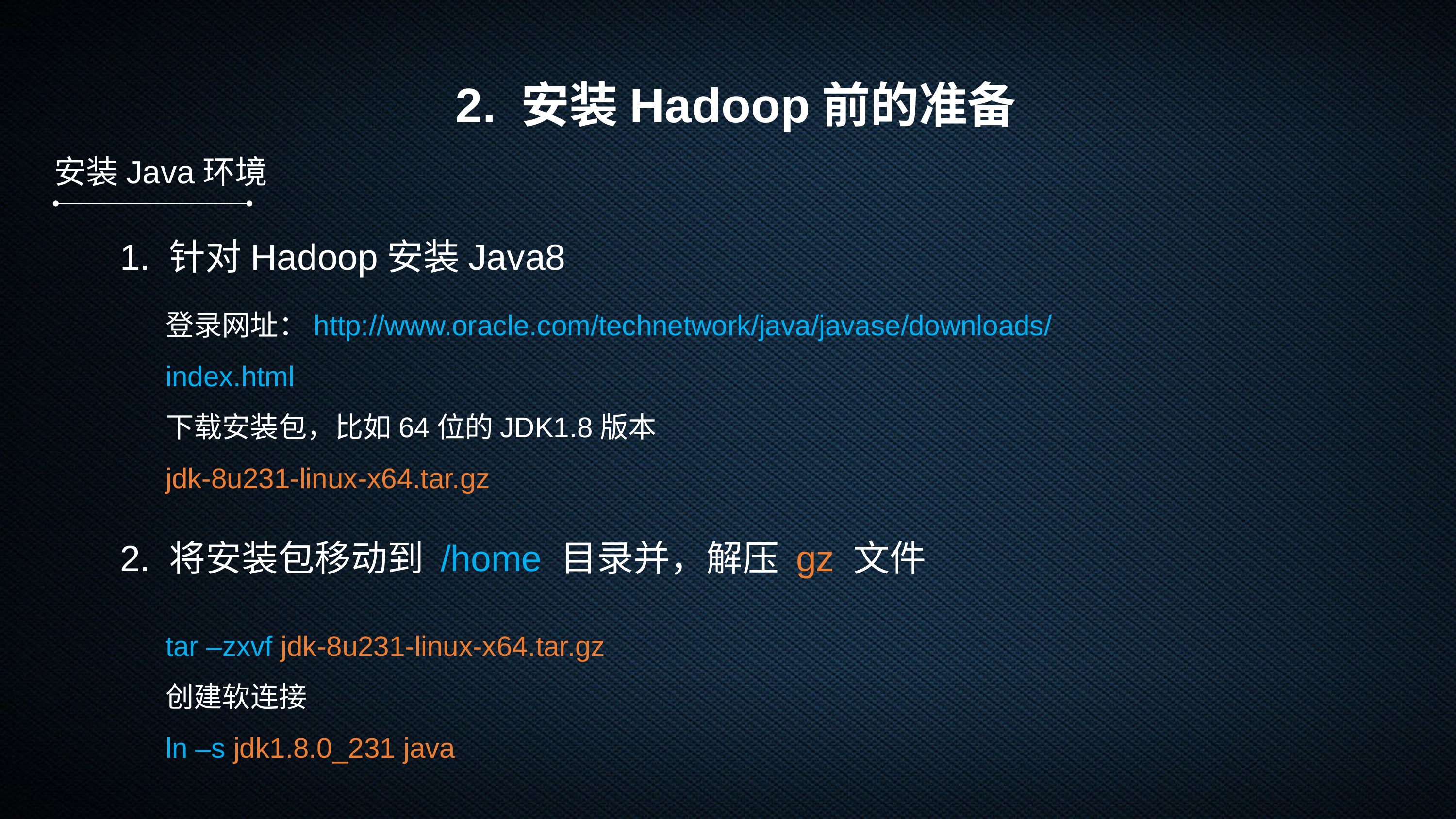

2. 安装Hadoop前的准备
安装Java环境
1. 针对Hadoop安装Java8
登录网址：http://www.oracle.com/technetwork/java/javase/downloads/index.html
下载安装包，比如64位的JDK1.8版本
jdk-8u231-linux-x64.tar.gz
2. 将安装包移动到 /home 目录并，解压 gz 文件
tar –zxvf jdk-8u231-linux-x64.tar.gz
创建软连接
ln –s jdk1.8.0_231 java